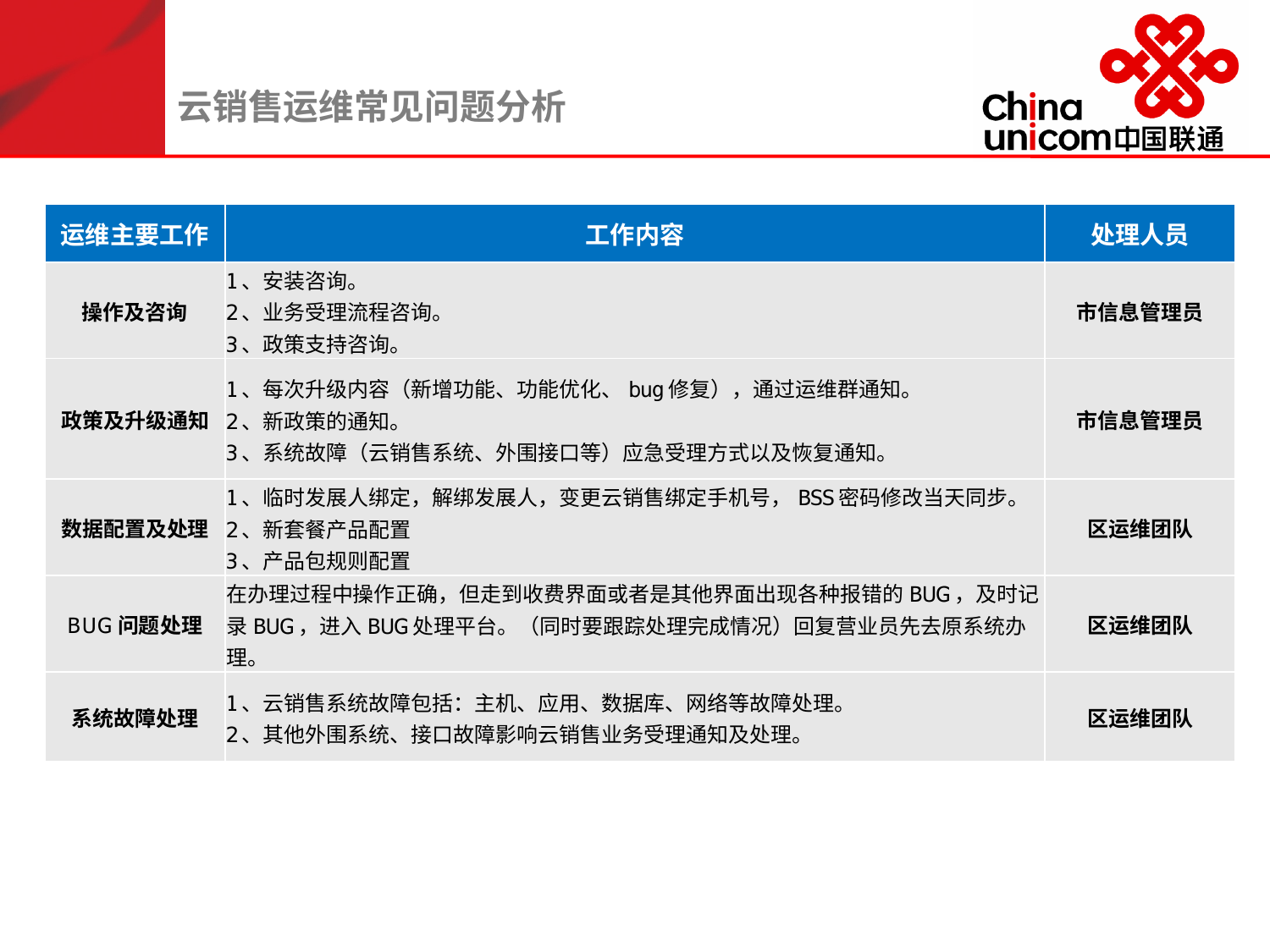

# 云销售运维常见问题分析
| 运维主要工作 | 工作内容 | 处理人员 |
| --- | --- | --- |
| 操作及咨询 | 1、安装咨询。 2、业务受理流程咨询。 3、政策支持咨询。 | 市信息管理员 |
| 政策及升级通知 | 1、每次升级内容（新增功能、功能优化、bug修复），通过运维群通知。 2、新政策的通知。 3、系统故障（云销售系统、外围接口等）应急受理方式以及恢复通知。 | 市信息管理员 |
| 数据配置及处理 | 1、临时发展人绑定，解绑发展人，变更云销售绑定手机号，BSS密码修改当天同步。 2、新套餐产品配置 3、产品包规则配置 | 区运维团队 |
| BUG问题处理 | 在办理过程中操作正确，但走到收费界面或者是其他界面出现各种报错的BUG，及时记录BUG，进入BUG处理平台。（同时要跟踪处理完成情况）回复营业员先去原系统办理。 | 区运维团队 |
| 系统故障处理 | 1、云销售系统故障包括：主机、应用、数据库、网络等故障处理。 2、其他外围系统、接口故障影响云销售业务受理通知及处理。 | 区运维团队 |